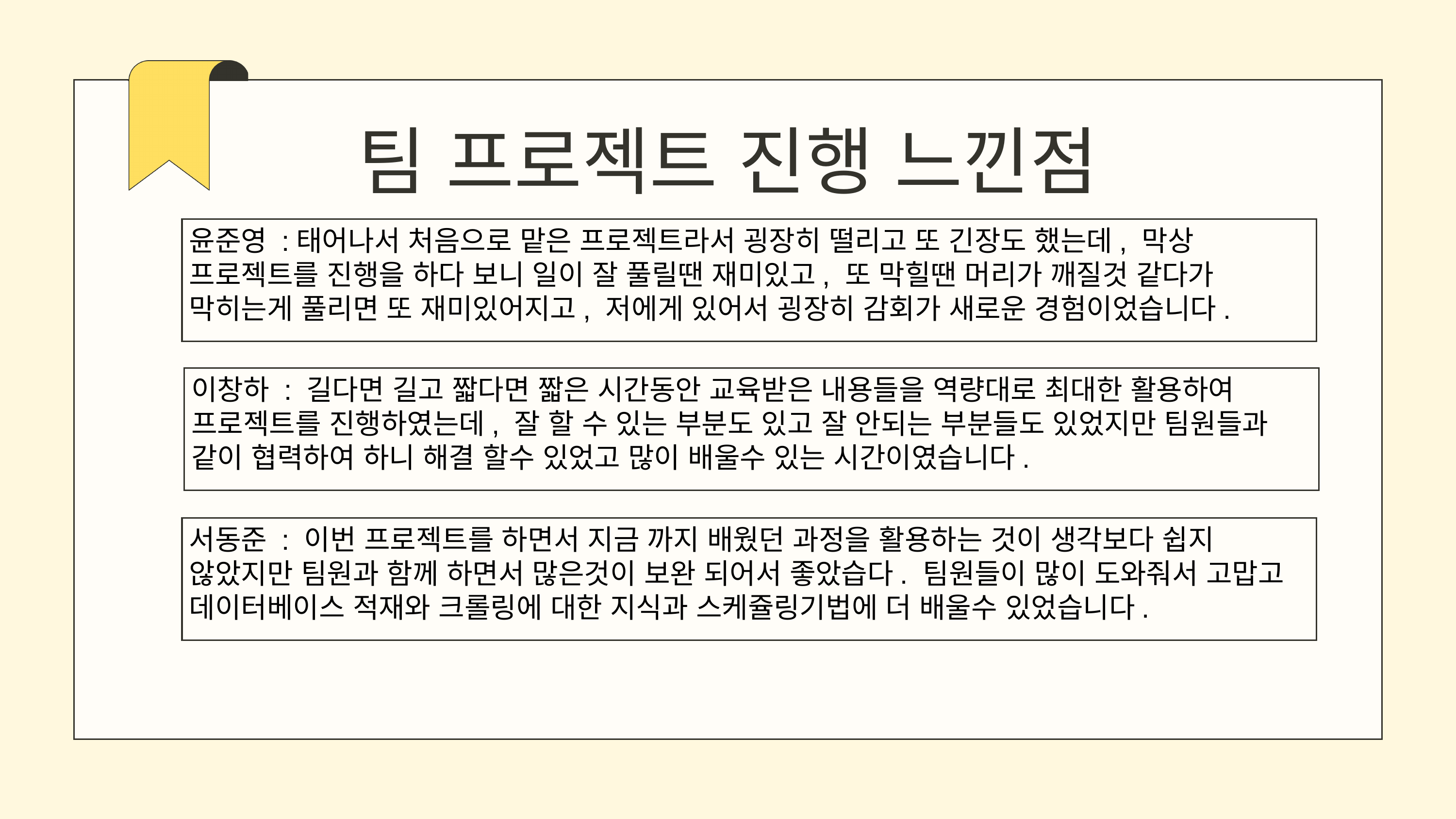

팀 프로젝트 진행 느낀점
윤준영 :태어나서 처음으로 맡은 프로젝트라서 굉장히 떨리고 또 긴장도 했는데, 막상 프로젝트를 진행을 하다 보니 일이 잘 풀릴땐 재미있고, 또 막힐땐 머리가 깨질것 같다가 막히는게 풀리면 또 재미있어지고, 저에게 있어서 굉장히 감회가 새로운 경험이었습니다.

이창하 : 길다면 길고 짧다면 짧은 시간동안 교육받은 내용들을 역량대로 최대한 활용하여 프로젝트를 진행하였는데, 잘 할 수 있는 부분도 있고 잘 안되는 부분들도 있었지만 팀원들과 같이 협력하여 하니 해결 할수 있었고 많이 배울수 있는 시간이였습니다.
서동준 : 이번 프로젝트를 하면서 지금 까지 배웠던 과정을 활용하는 것이 생각보다 쉽지 않았지만 팀원과 함께 하면서 많은것이 보완 되어서 좋았습다. 팀원들이 많이 도와줘서 고맙고 데이터베이스 적재와 크롤링에 대한 지식과 스케쥴링기법에 더 배울수 있었습니다.